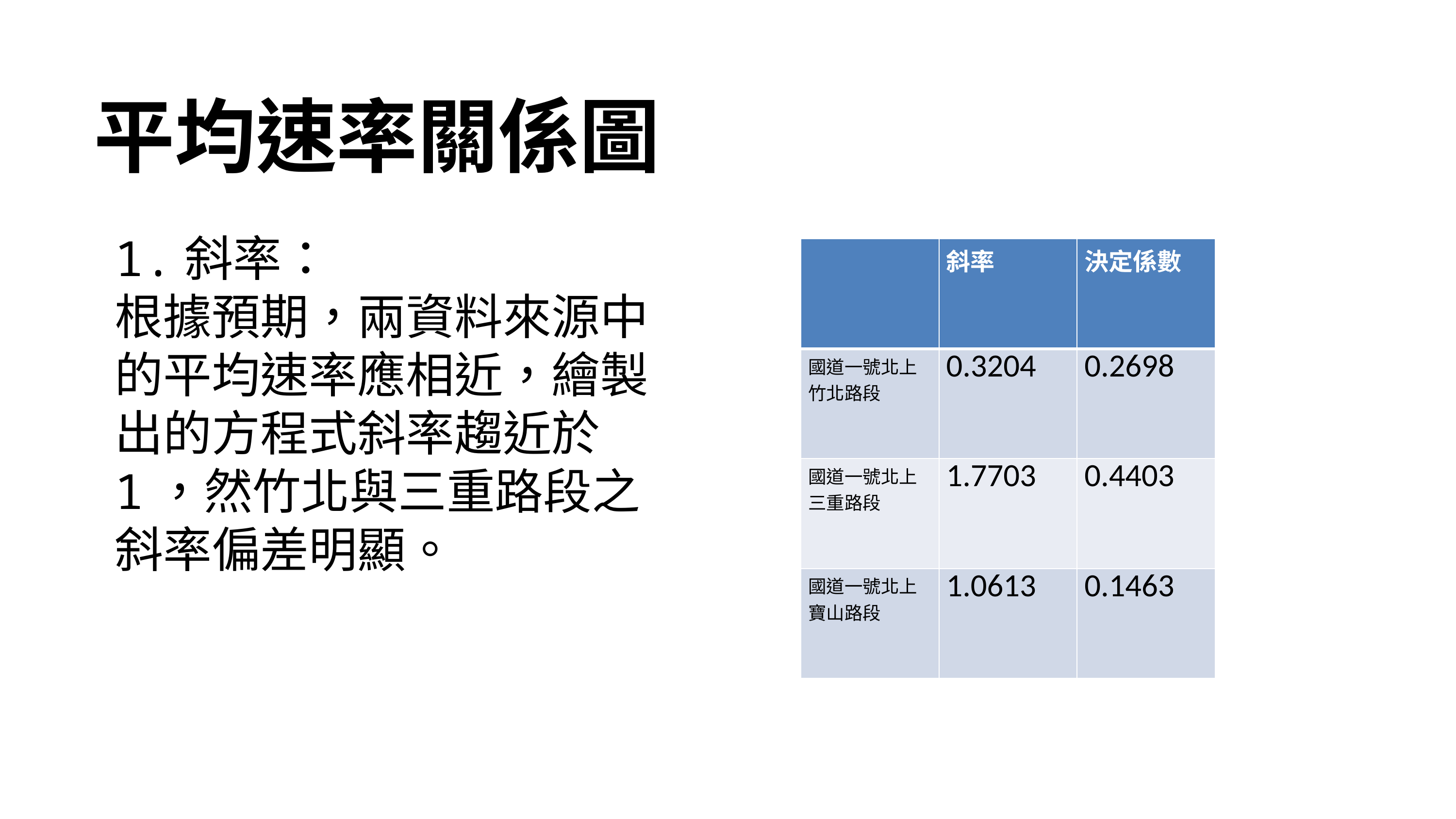

平均速率關係圖
1.斜率：
根據預期，兩資料來源中的平均速率應相近，繪製出的方程式斜率趨近於1，然竹北與三重路段之斜率偏差明顯。

|  | 斜率 | 決定係數 |
| --- | --- | --- |
| 國道一號北上竹北路段 | 0.3204 | 0.2698 |
| 國道一號北上三重路段 | 1.7703 | 0.4403 |
| 國道一號北上寶山路段 | 1.0613 | 0.1463 |